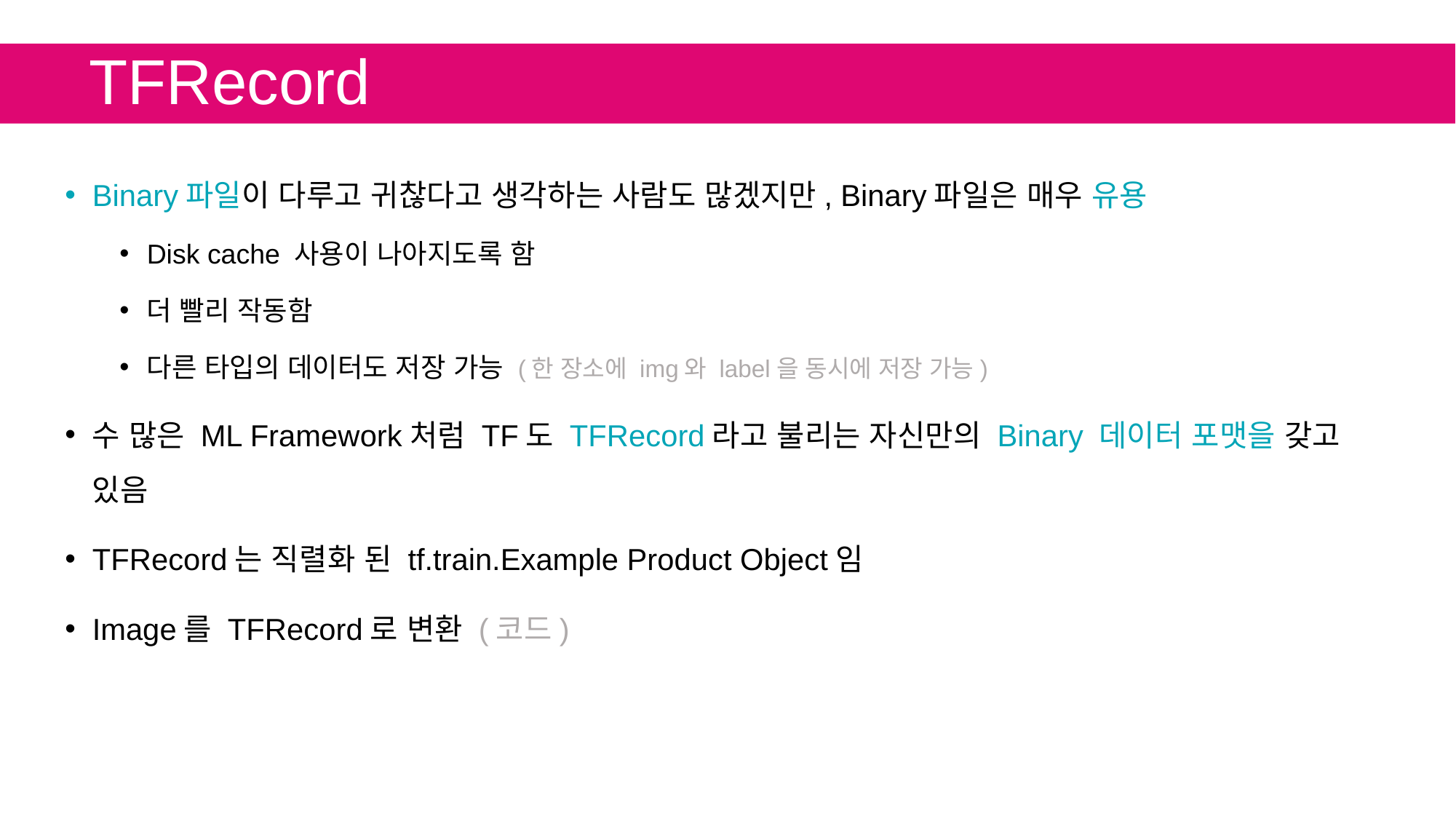

# TFRecord
Binary파일이 다루고 귀찮다고 생각하는 사람도 많겠지만, Binary파일은 매우 유용
Disk cache 사용이 나아지도록 함
더 빨리 작동함
다른 타입의 데이터도 저장 가능 (한 장소에 img와 label을 동시에 저장 가능)
수 많은 ML Framework처럼 TF도 TFRecord라고 불리는 자신만의 Binary 데이터 포맷을 갖고 있음
TFRecord는 직렬화 된 tf.train.Example Product Object임
Image를 TFRecord로 변환 (코드)